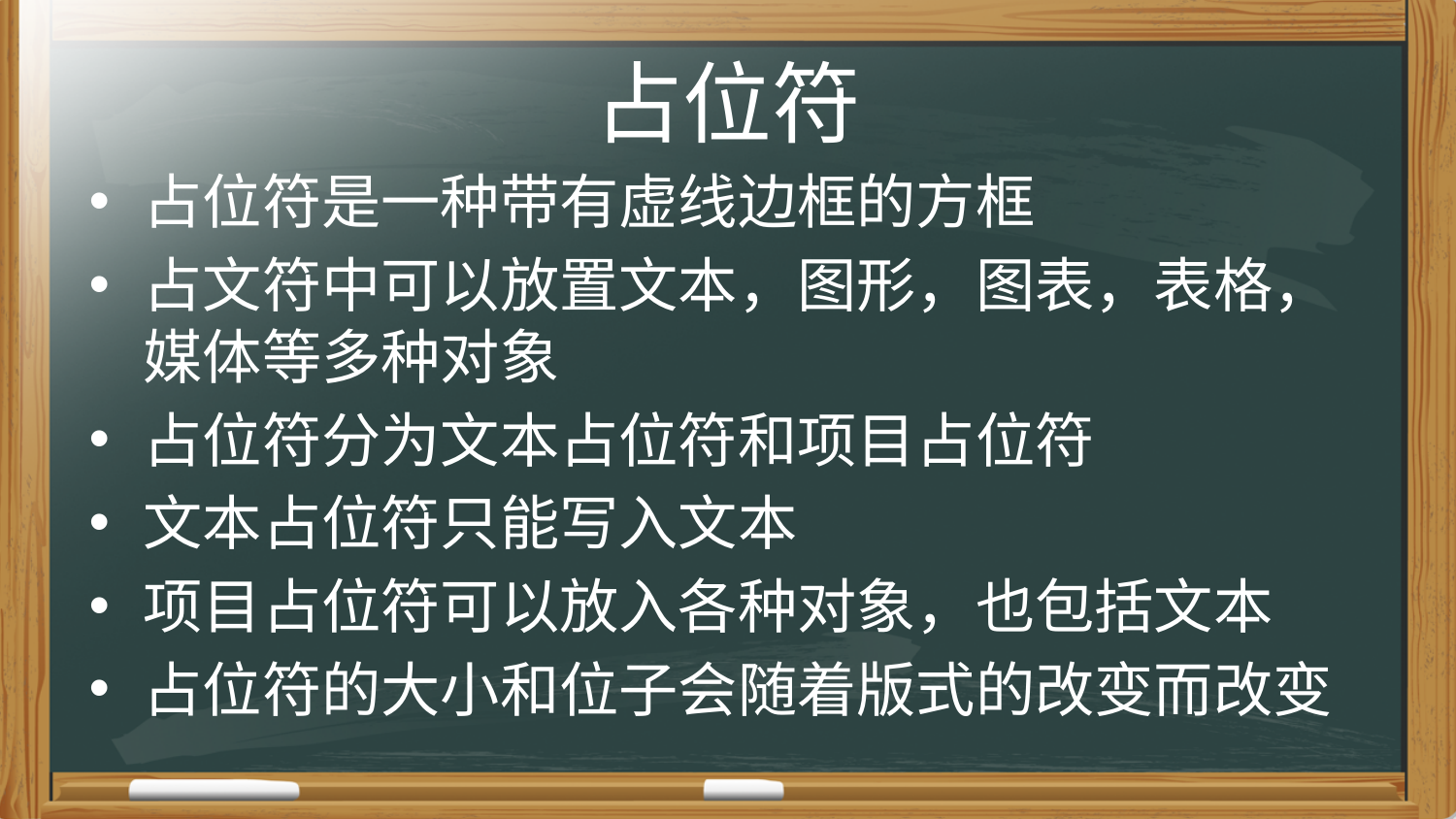

# 占位符
占位符是一种带有虚线边框的方框
占文符中可以放置文本，图形，图表，表格，媒体等多种对象
占位符分为文本占位符和项目占位符
文本占位符只能写入文本
项目占位符可以放入各种对象，也包括文本
占位符的大小和位子会随着版式的改变而改变